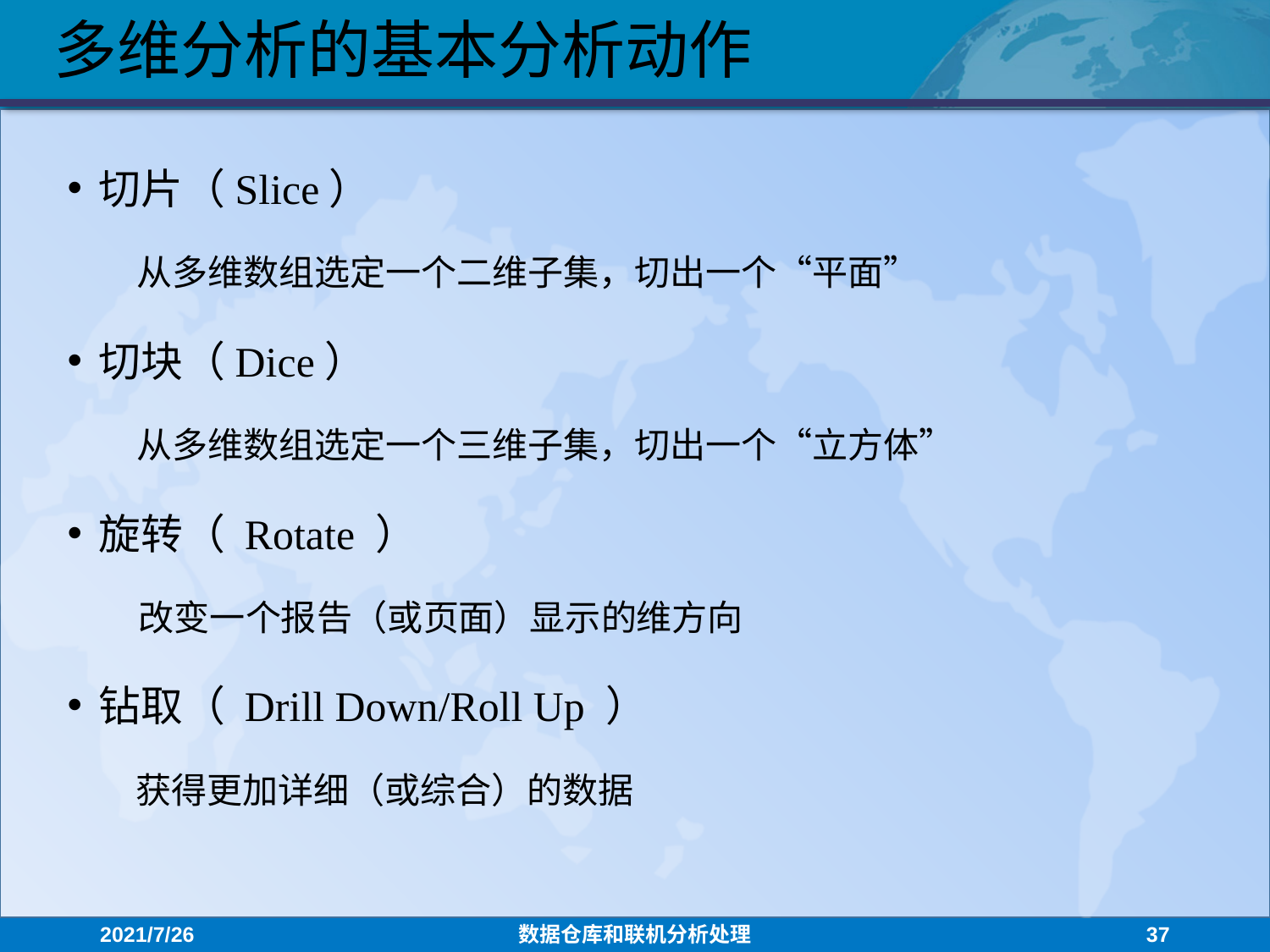

多维分析的基本分析动作
切片（Slice）
	    从多维数组选定一个二维子集，切出一个“平面”
切块（Dice）
	    从多维数组选定一个三维子集，切出一个“立方体”
旋转（ Rotate ）
	    改变一个报告（或页面）显示的维方向
钻取（ Drill Down/Roll Up ）
        获得更加详细（或综合）的数据
2021/7/26
数据仓库和联机分析处理
37